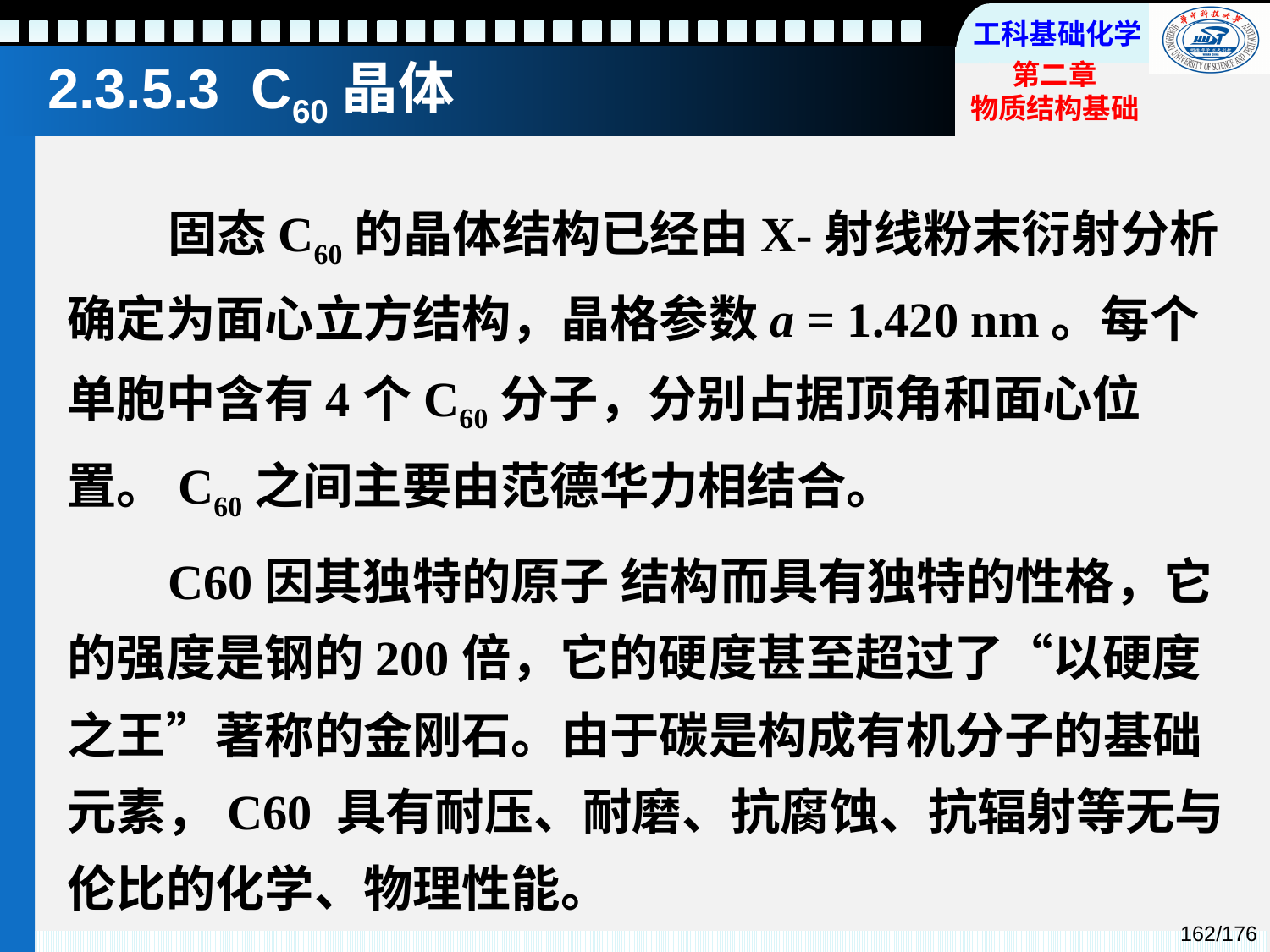

# 2.3.5.3  C60晶体
固态C60的晶体结构已经由X-射线粉末衍射分析确定为面心立方结构，晶格参数a = 1.420 nm。每个单胞中含有4个C60分子，分别占据顶角和面心位置。C60之间主要由范德华力相结合。
C60因其独特的原子 结构而具有独特的性格，它的强度是钢的200倍，它的硬度甚至超过了“以硬度之王”著称的金刚石。由于碳是构成有机分子的基础元素，C60 具有耐压、耐磨、抗腐蚀、抗辐射等无与伦比的化学、物理性能。